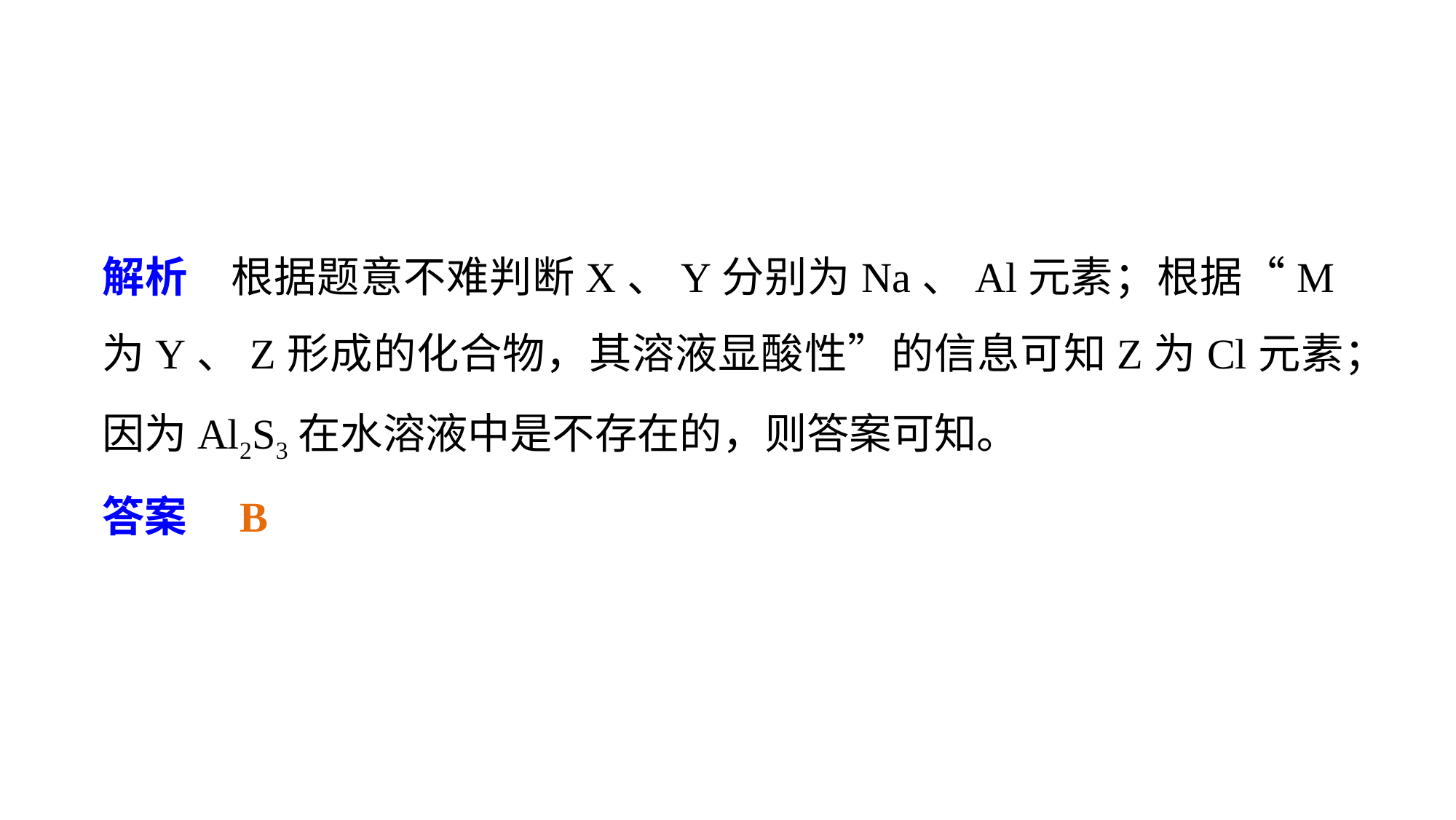

解析　根据题意不难判断X、Y分别为Na、Al元素；根据“M为Y、Z形成的化合物，其溶液显酸性”的信息可知Z为Cl元素；因为Al2S3在水溶液中是不存在的，则答案可知。
答案　B